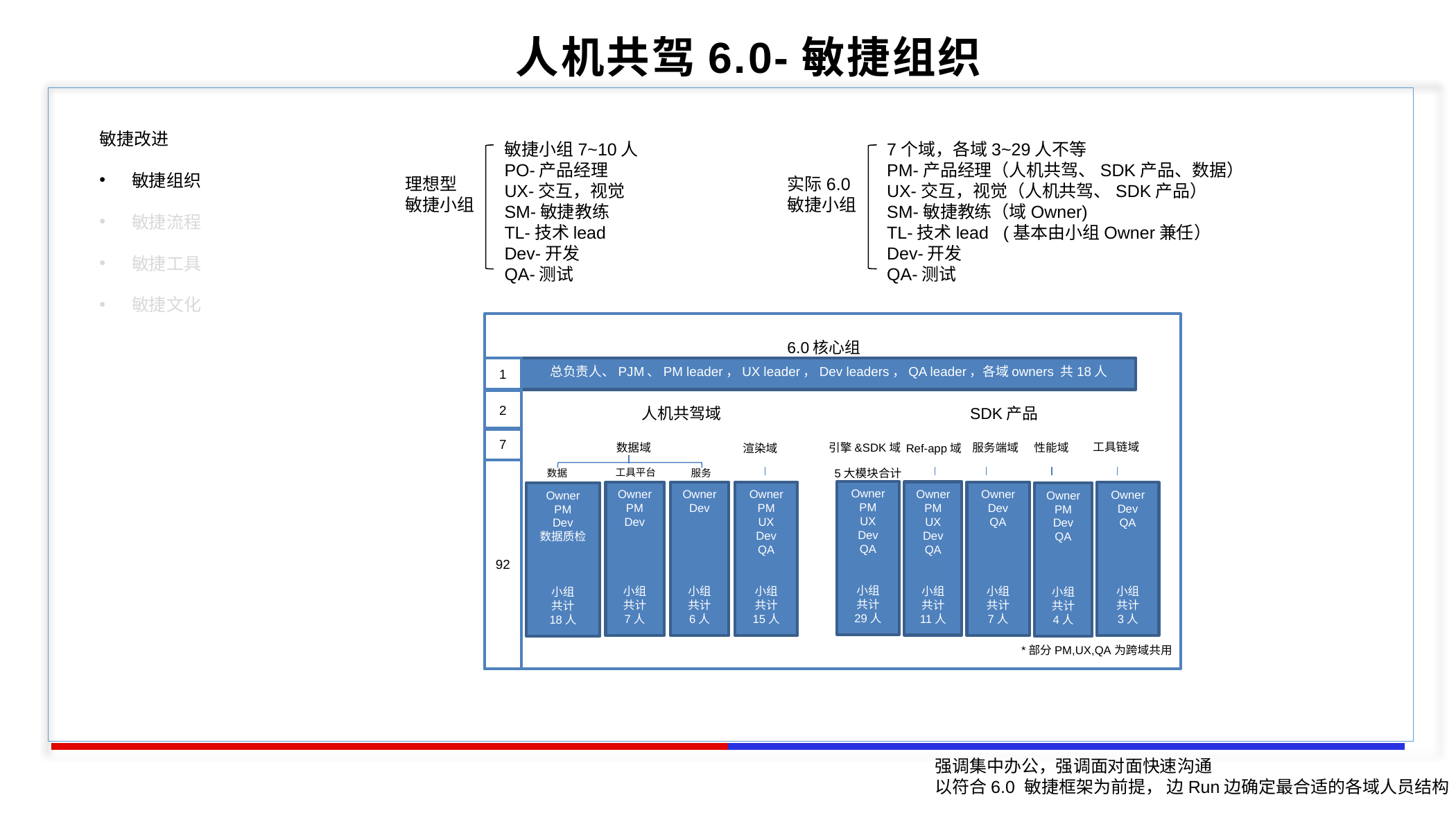

人机共驾6.0-敏捷组织

敏捷改进

敏捷组织

敏捷流程

敏捷工具

敏捷文化

敏捷小组7~10人
PO-产品经理
UX-交互，视觉
SM-敏捷教练
TL-技术lead
Dev-开发
QA-测试
7个域，各域3~29人不等
PM-产品经理（人机共驾、SDK产品、数据）
UX-交互，视觉（人机共驾、SDK产品）
SM-敏捷教练（域Owner)
TL-技术lead   (基本由小组Owner兼任）
Dev-开发
QA-测试

理想型
敏捷小组
实际6.0
敏捷小组

6.0核心组
1
总负责人、PJM、PM leader，UX leader，Dev leaders，QA leader，各域owners 共18人
2

SDK产品
人机共驾域
7
工具链域
服务端域
引擎&SDK域
数据域
性能域
Ref-app域
渲染域
92
5大模块合计
工具平台
数据
服务
Owner
PM
UX
Dev
QA

小组
共计
29人

Owner
PM
UX
Dev
QA

小组
共计
11人

Owner
PM
Dev

小组
共计
7人

Owner
Dev

小组
共计
6人

Owner
PM
UX
Dev
QA

小组
共计
15人

Owner
Dev
QA

小组
共计
7人

Owner
Dev
QA

小组
共计
3人

Owner
PM
Dev
数据质检

小组
共计
18人
Owner
PM
Dev
QA

小组
共计
4人

*部分PM,UX,QA为跨域共用
强调集中办公，强调面对面快速沟通
以符合6.0 敏捷框架为前提， 边Run边确定最合适的各域人员结构